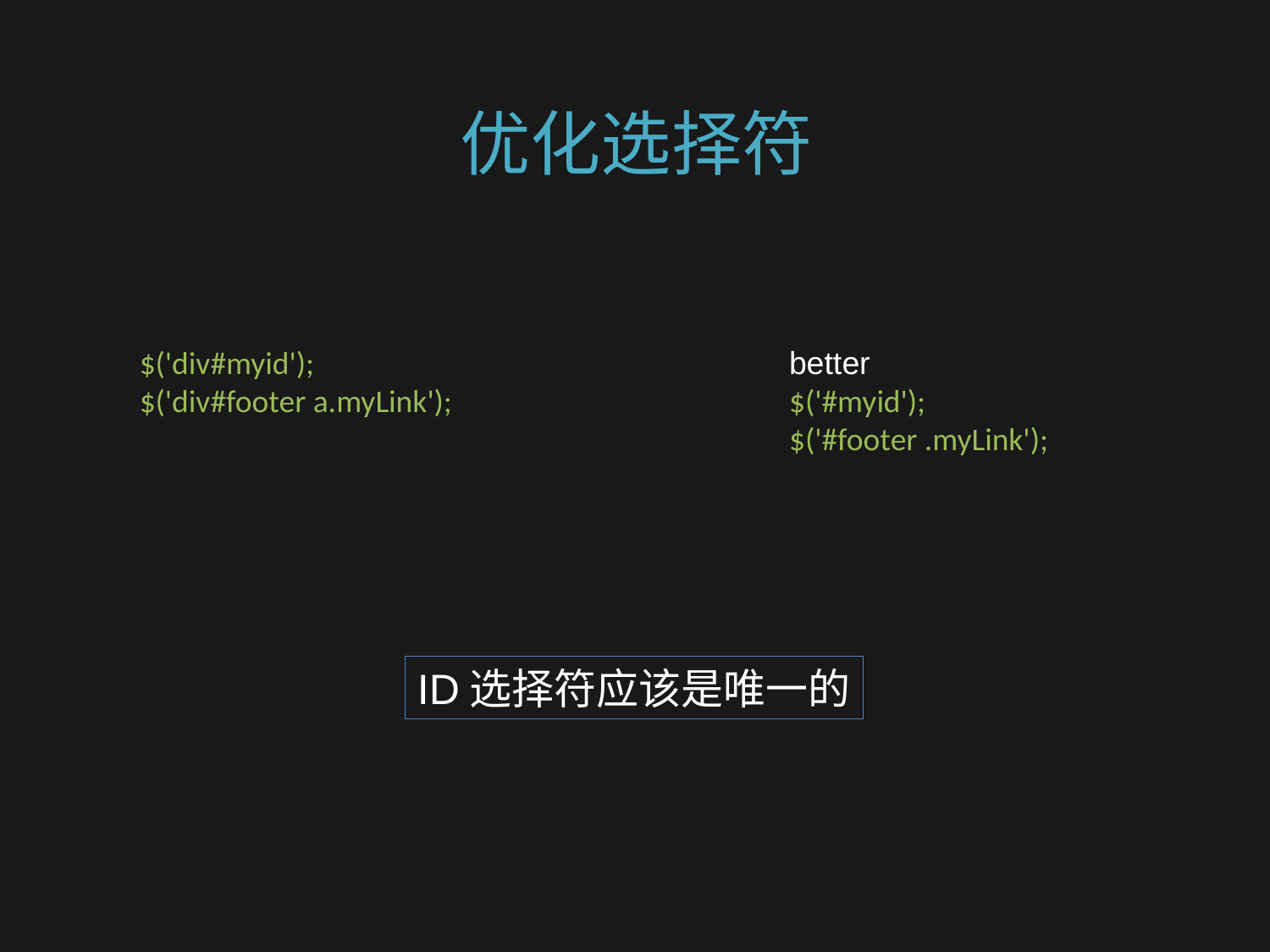

# 优化选择符
$('div#myid');
$('div#footer a.myLink');
better
$('#myid');
$('#footer .myLink');
ID选择符应该是唯一的